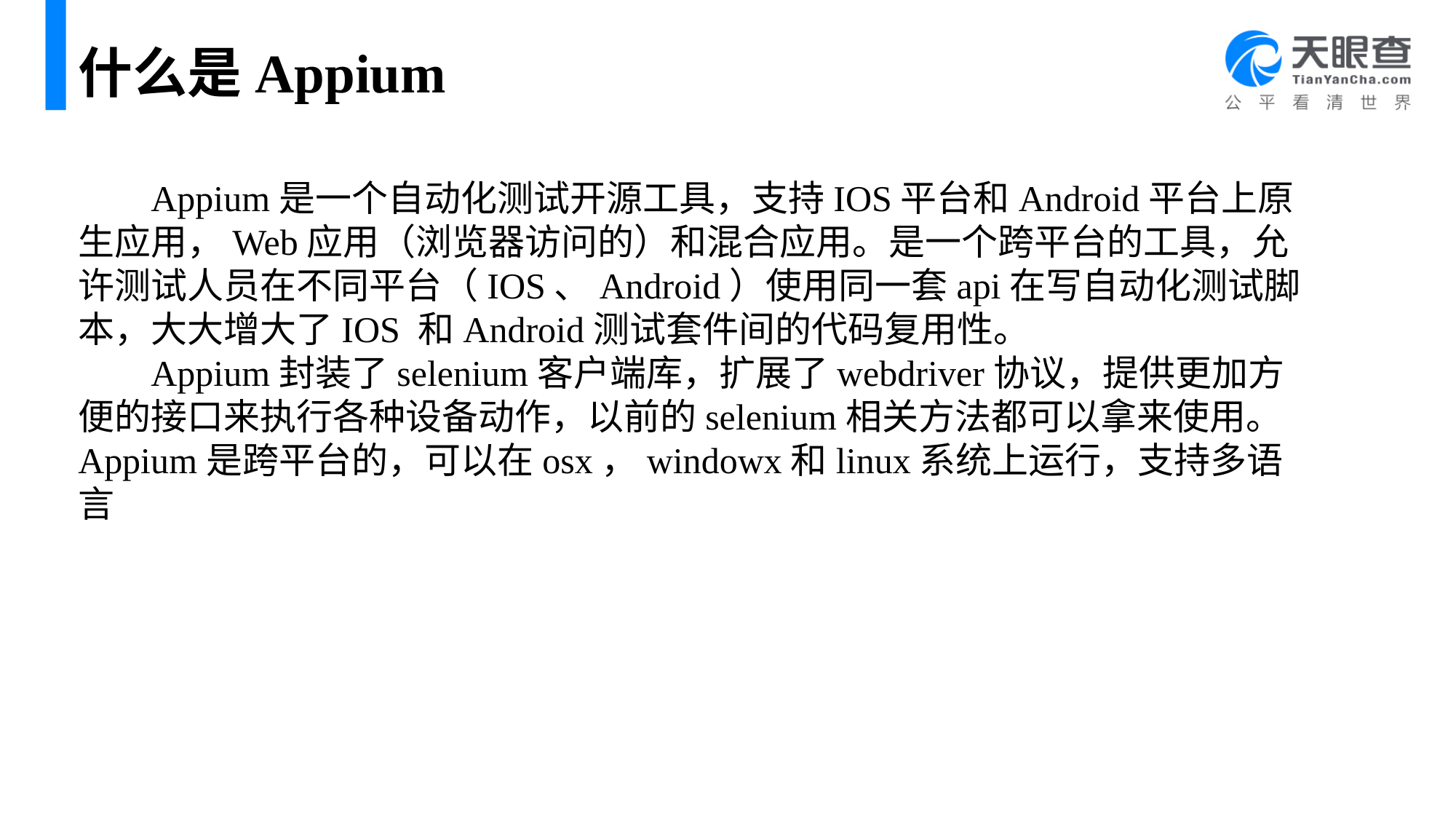

# 什么是Appium
        Appium是一个自动化测试开源工具，支持IOS平台和Android平台上原生应用，Web应用（浏览器访问的）和混合应用。是一个跨平台的工具，允许测试人员在不同平台（IOS、Android）使用同一套api在写自动化测试脚本，大大增大了IOS 和Android测试套件间的代码复用性。
        Appium封装了selenium客户端库，扩展了webdriver协议，提供更加方便的接口来执行各种设备动作，以前的selenium相关方法都可以拿来使用。Appium是跨平台的，可以在osx，windowx和linux系统上运行，支持多语言